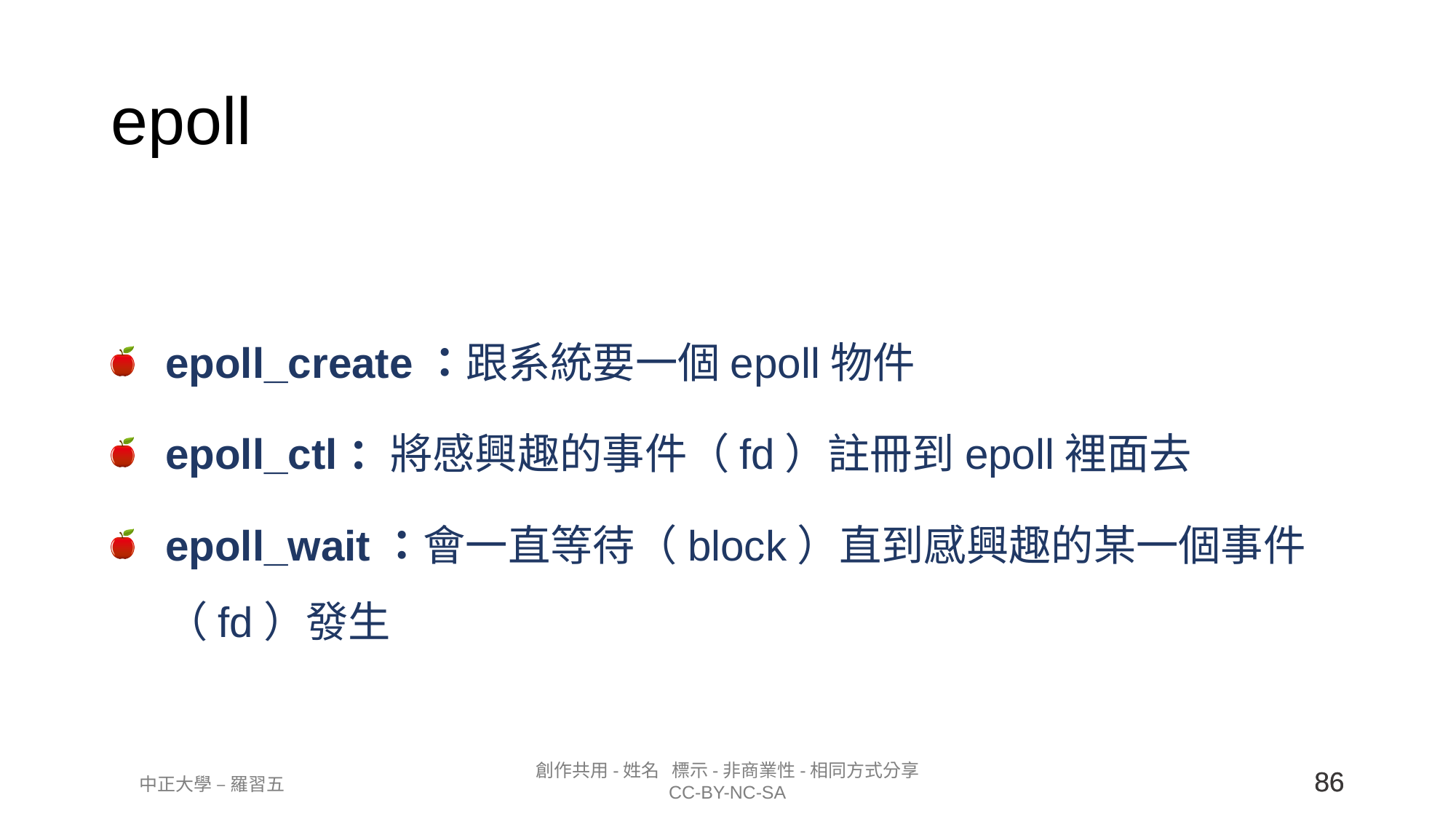

# epoll
epoll_create：跟系統要一個epoll物件
epoll_ctl：將感興趣的事件（fd）註冊到epoll裡面去
epoll_wait：會一直等待（block）直到感興趣的某一個事件（fd）發生